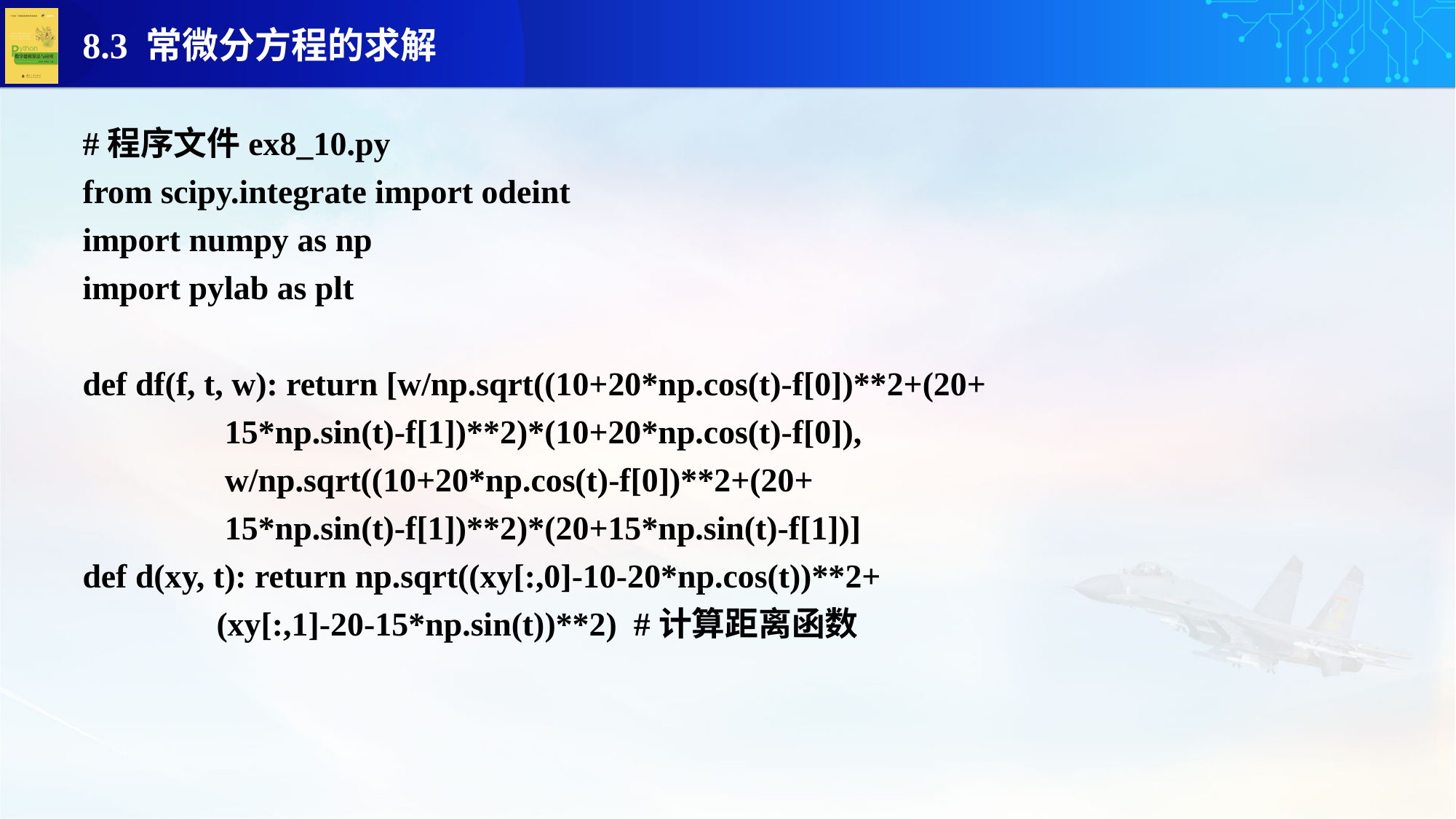

#程序文件ex8_10.py
from scipy.integrate import odeint
import numpy as np
import pylab as plt

def df(f, t, w): return [w/np.sqrt((10+20*np.cos(t)-f[0])**2+(20+
                 15*np.sin(t)-f[1])**2)*(10+20*np.cos(t)-f[0]),
                 w/np.sqrt((10+20*np.cos(t)-f[0])**2+(20+
                 15*np.sin(t)-f[1])**2)*(20+15*np.sin(t)-f[1])]
def d(xy, t): return np.sqrt((xy[:,0]-10-20*np.cos(t))**2+
                (xy[:,1]-20-15*np.sin(t))**2)  #计算距离函数